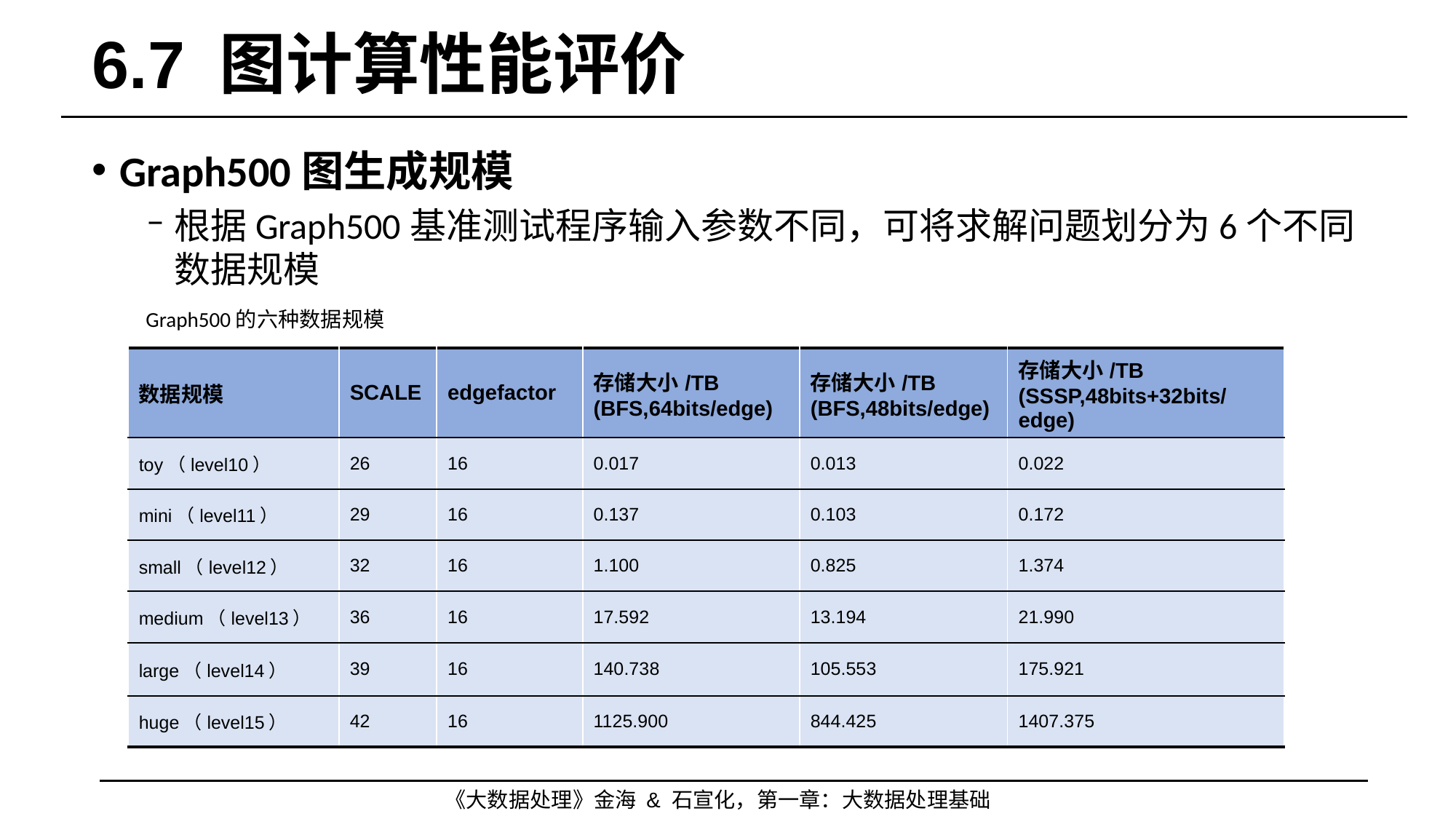

# 6.7 图计算性能评价
Graph500图生成规模
根据Graph500基准测试程序输入参数不同，可将求解问题划分为6个不同数据规模

Graph500的六种数据规模
| 数据规模 | SCALE | edgefactor | 存储大小/TB (BFS,64bits/edge) | 存储大小/TB (BFS,48bits/edge) | 存储大小/TB (SSSP,48bits+32bits/edge) |
| --- | --- | --- | --- | --- | --- |
| toy（level10） | 26 | 16 | 0.017 | 0.013 | 0.022 |
| mini（level11） | 29 | 16 | 0.137 | 0.103 | 0.172 |
| small（level12） | 32 | 16 | 1.100 | 0.825 | 1.374 |
| medium（level13） | 36 | 16 | 17.592 | 13.194 | 21.990 |
| large（level14） | 39 | 16 | 140.738 | 105.553 | 175.921 |
| huge（level15） | 42 | 16 | 1125.900 | 844.425 | 1407.375 |